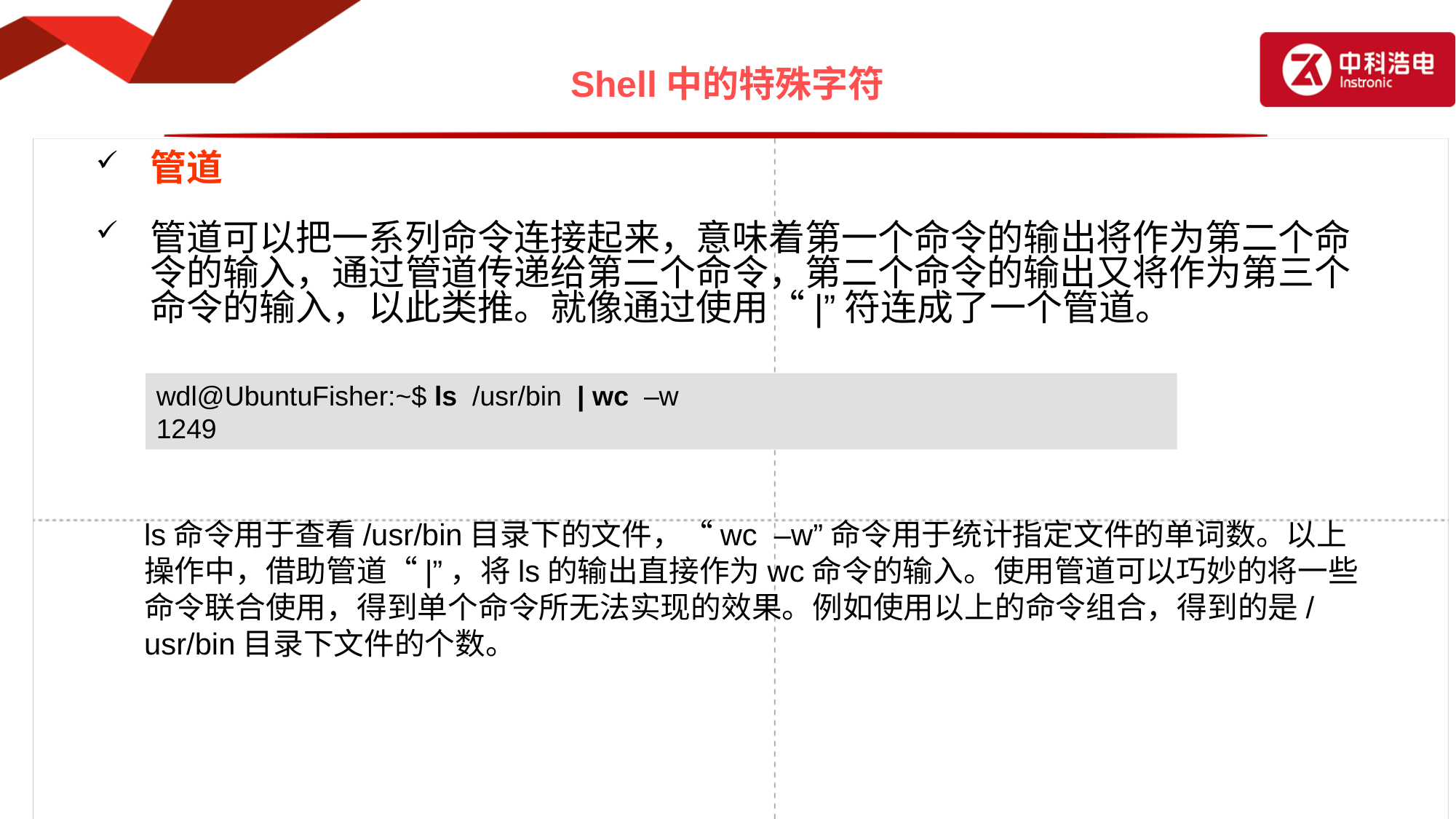

# Shell中的特殊字符
管道

管道可以把一系列命令连接起来，意味着第一个命令的输出将作为第二个命令的输入，通过管道传递给第二个命令，第二个命令的输出又将作为第三个命令的输入，以此类推。就像通过使用“|”符连成了一个管道。
wdl@UbuntuFisher:~$ ls  /usr/bin  | wc  –w
1249
ls命令用于查看/usr/bin目录下的文件，“wc  –w”命令用于统计指定文件的单词数。以上操作中，借助管道“|”，将ls的输出直接作为wc命令的输入。使用管道可以巧妙的将一些命令联合使用，得到单个命令所无法实现的效果。例如使用以上的命令组合，得到的是/usr/bin目录下文件的个数。